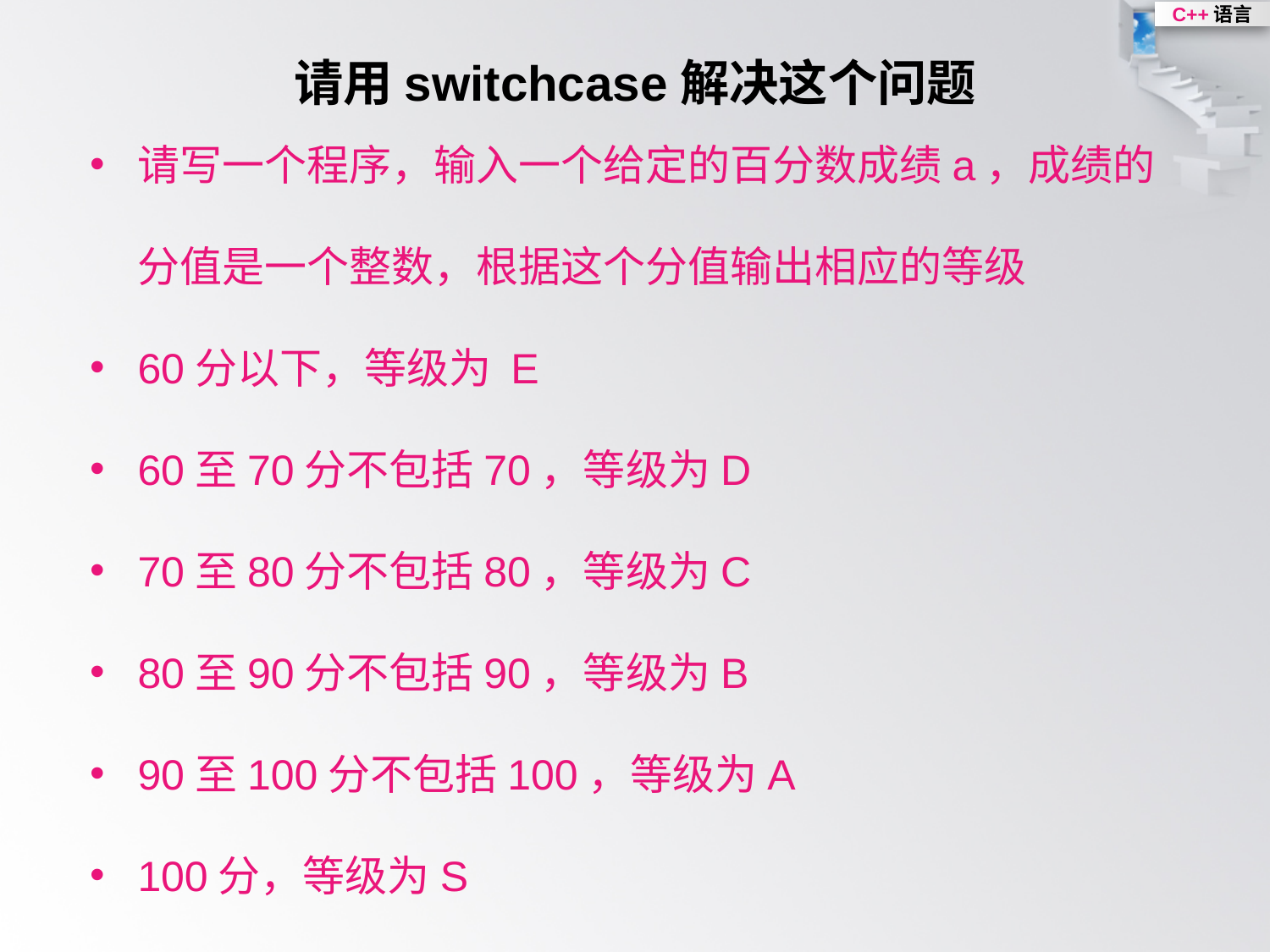

# 请用switchcase解决这个问题
请写一个程序，输入一个给定的百分数成绩a，成绩的分值是一个整数，根据这个分值输出相应的等级
60分以下，等级为 E
60至70分不包括70，等级为D
70至80分不包括80，等级为C
80至90分不包括90，等级为B
90至100分不包括100，等级为A
100分，等级为S